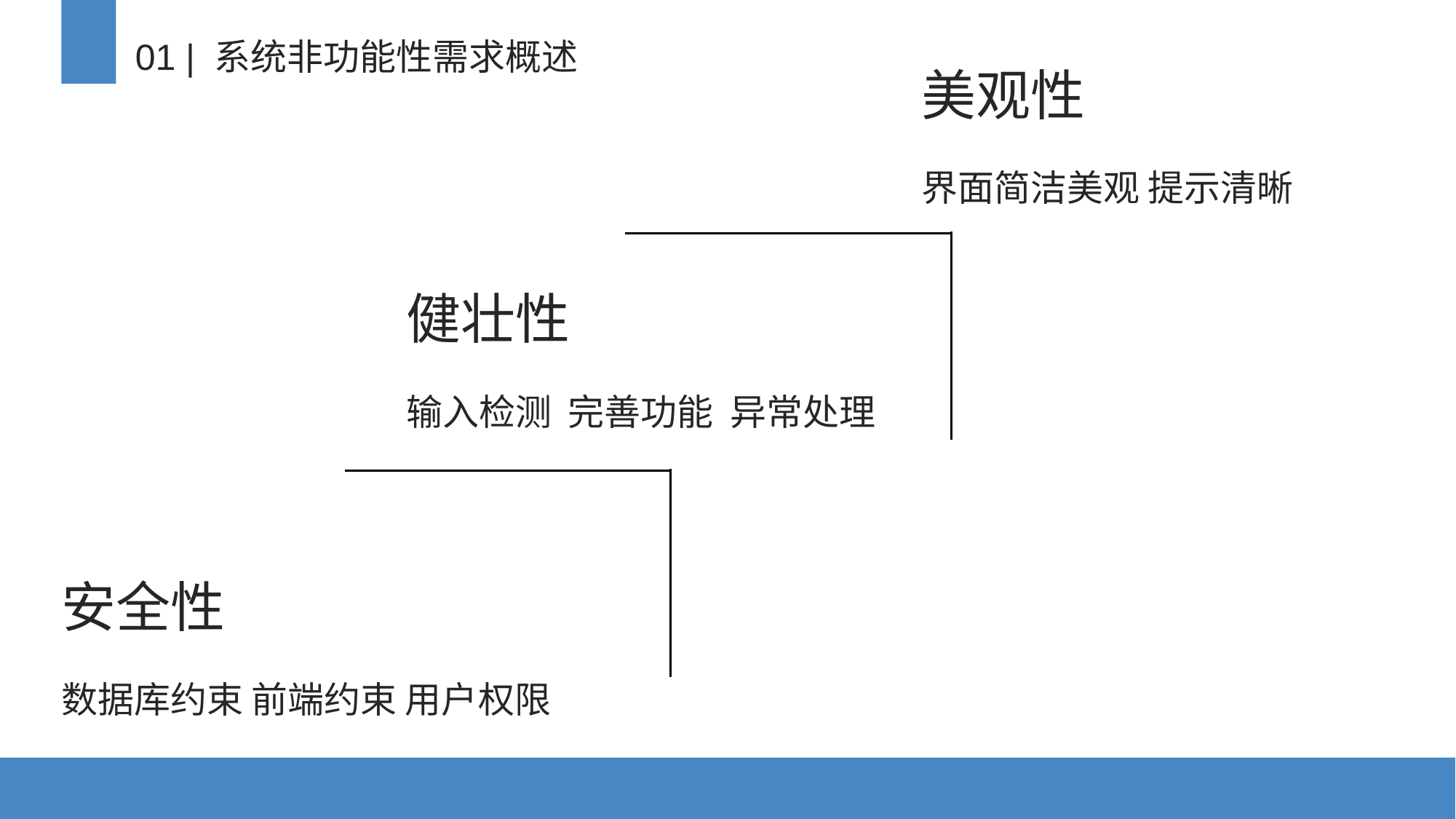

01 | 系统非功能性需求概述
美观性
界面简洁美观 提示清晰
健壮性
输入检测  完善功能  异常处理
安全性
数据库约束 前端约束 用户权限